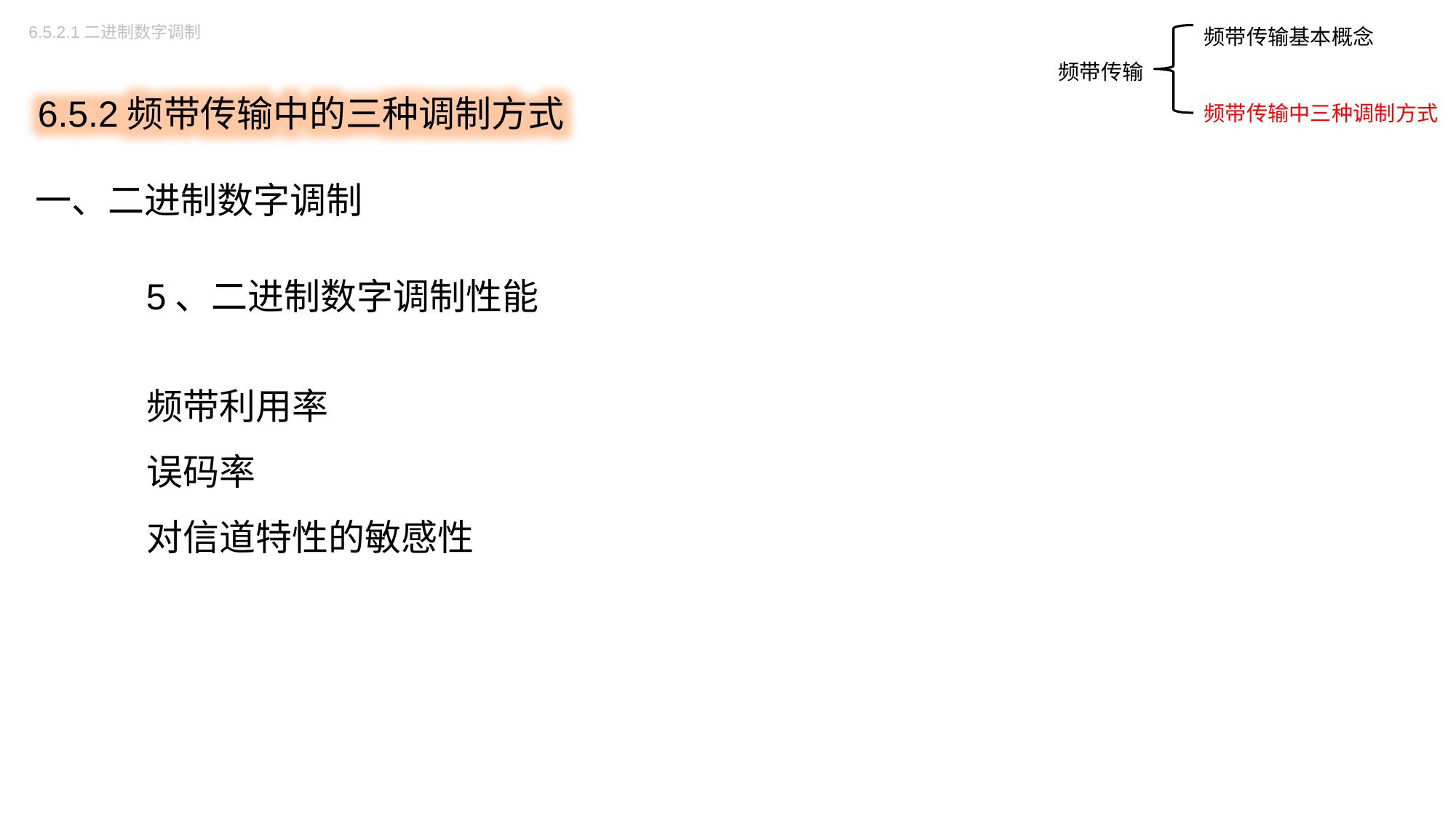

频带传输基本概念

频带传输中三种调制方式
6.5.2.1二进制数字调制

6.5.2频带传输中的三种调制方式
频带传输
一、二进制数字调制
5、二进制数字调制性能
频带利用率
误码率
对信道特性的敏感性